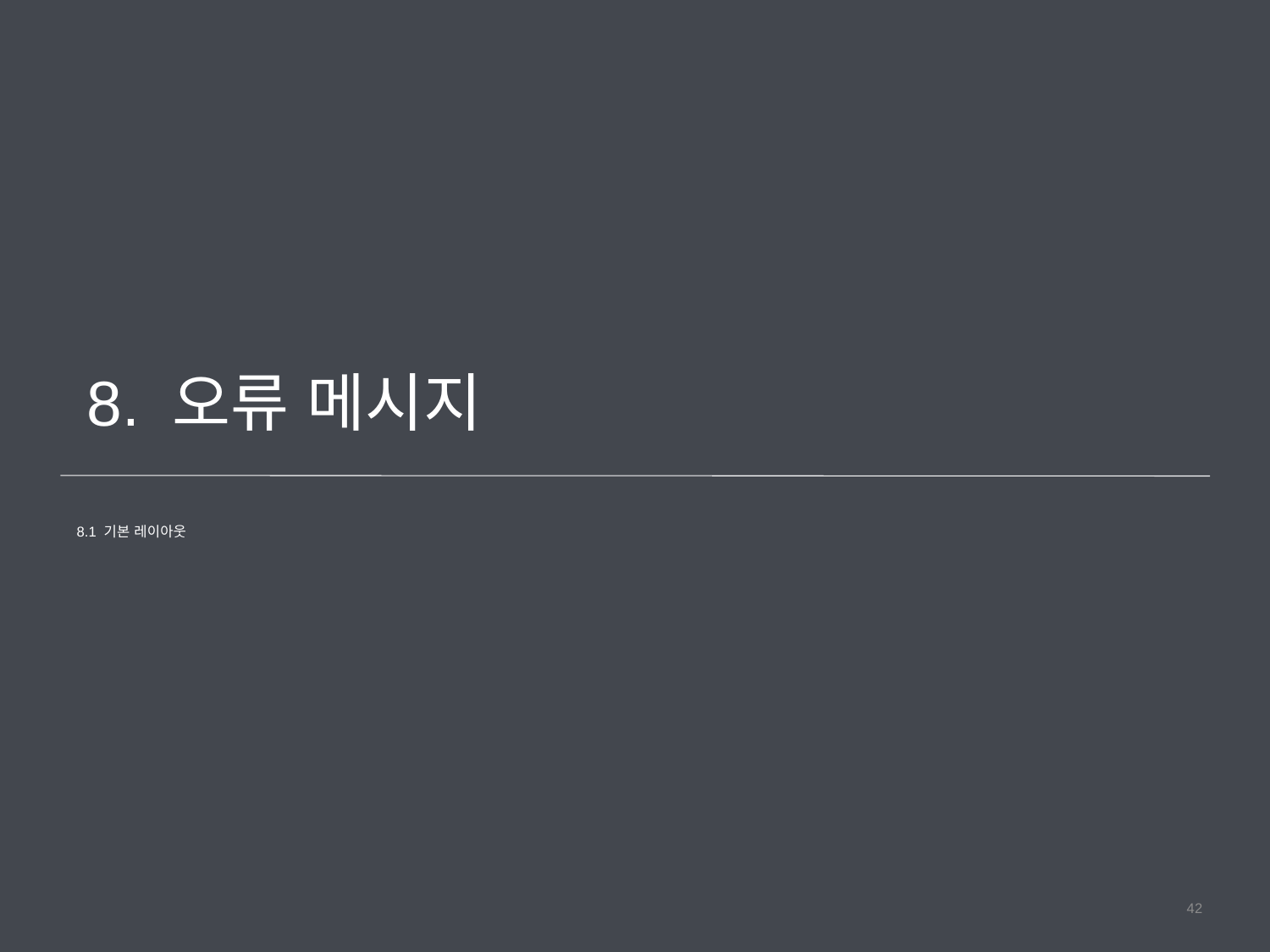

8. 오류 메시지
8.1 기본 레이아웃
42